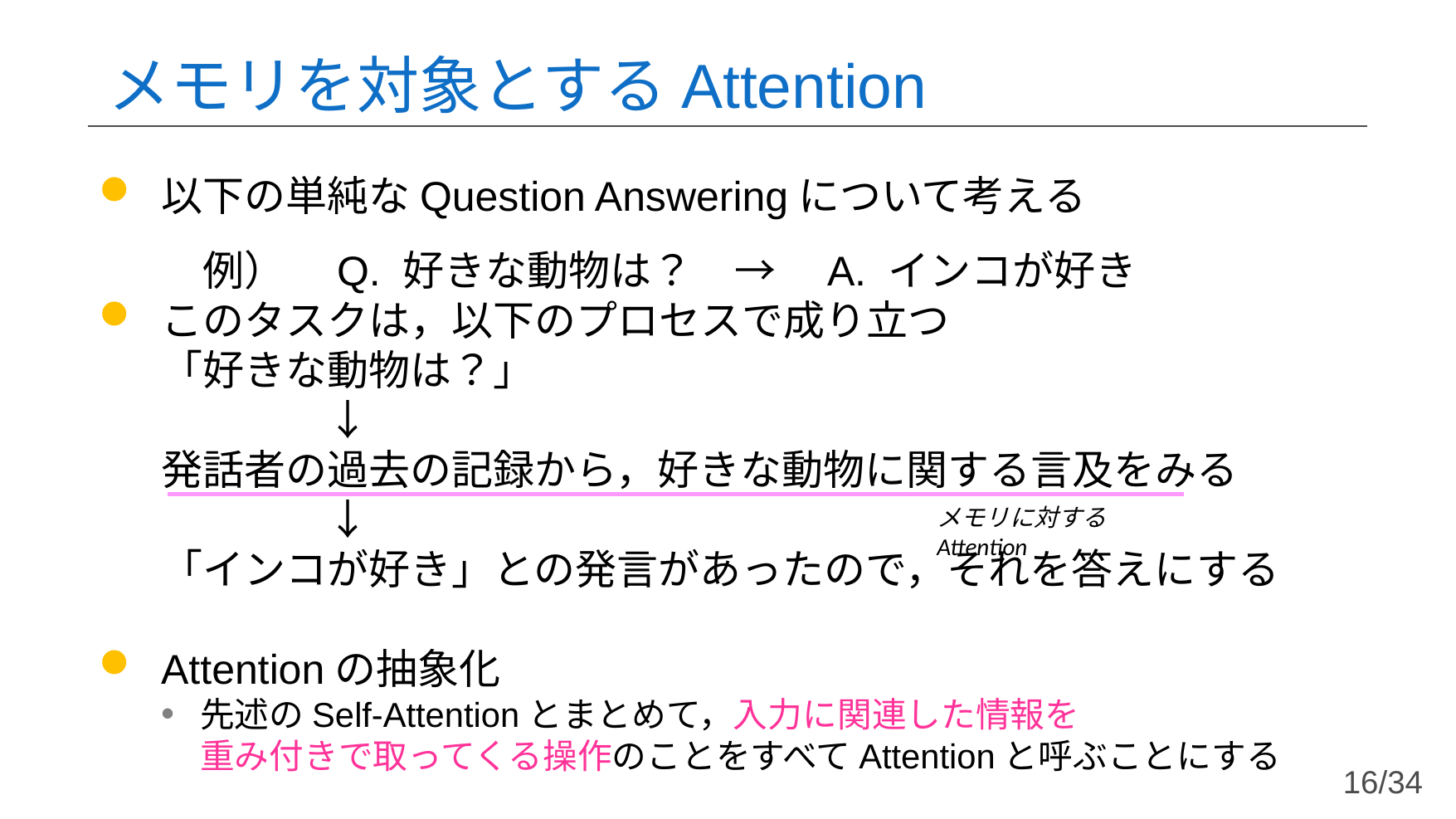

メモリを対象とするAttention
以下の単純なQuestion Answeringについて考える
　例）　Q. 好きな動物は？　→　A. インコが好き
このタスクは，以下のプロセスで成り立つ
「好きな動物は？」
　　　　↓
発話者の過去の記録から，好きな動物に関する言及をみる
　　　　↓
「インコが好き」との発言があったので，それを答えにする

Attentionの抽象化
先述のSelf-Attentionとまとめて，入力に関連した情報を
重み付きで取ってくる操作のことをすべてAttentionと呼ぶことにする
メモリに対するAttention
16/34